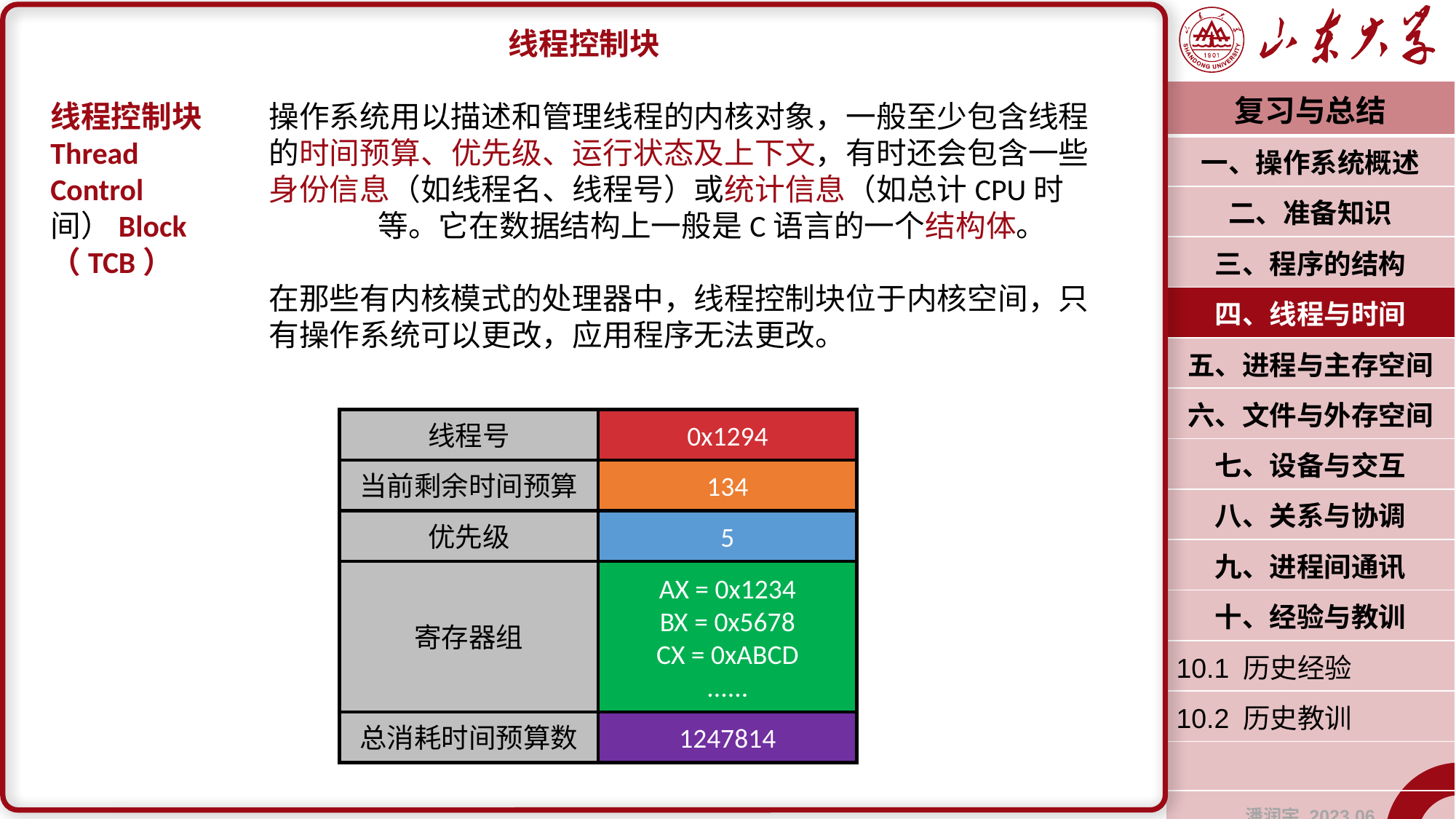

线程控制块

线程控制块	操作系统用以描述和管理线程的内核对象，一般至少包含线程Thread		的时间预算、优先级、运行状态及上下文，有时还会包含一些Control		身份信息（如线程名、线程号）或统计信息（如总计CPU时间）Block		等。它在数据结构上一般是C语言的一个结构体。
（TCB）
		在那些有内核模式的处理器中，线程控制块位于内核空间，只		有操作系统可以更改，应用程序无法更改。
| 复习与总结 |
| --- |
| 一、操作系统概述 |
| 二、准备知识 |
| 三、程序的结构 |
| 四、线程与时间 |
| 五、进程与主存空间 |
| 六、文件与外存空间 |
| 七、设备与交互 |
| 八、关系与协调 |
| 九、进程间通讯 |
| 十、经验与教训 |
| 10.1 历史经验 |
| 10.2 历史教训 |
|  |
| 潘润宇 2023.06 |
线程号
0x1294
当前剩余时间预算
134
优先级
5
寄存器组
AX = 0x1234
BX = 0x5678
CX = 0xABCD
......
总消耗时间预算数
1247814